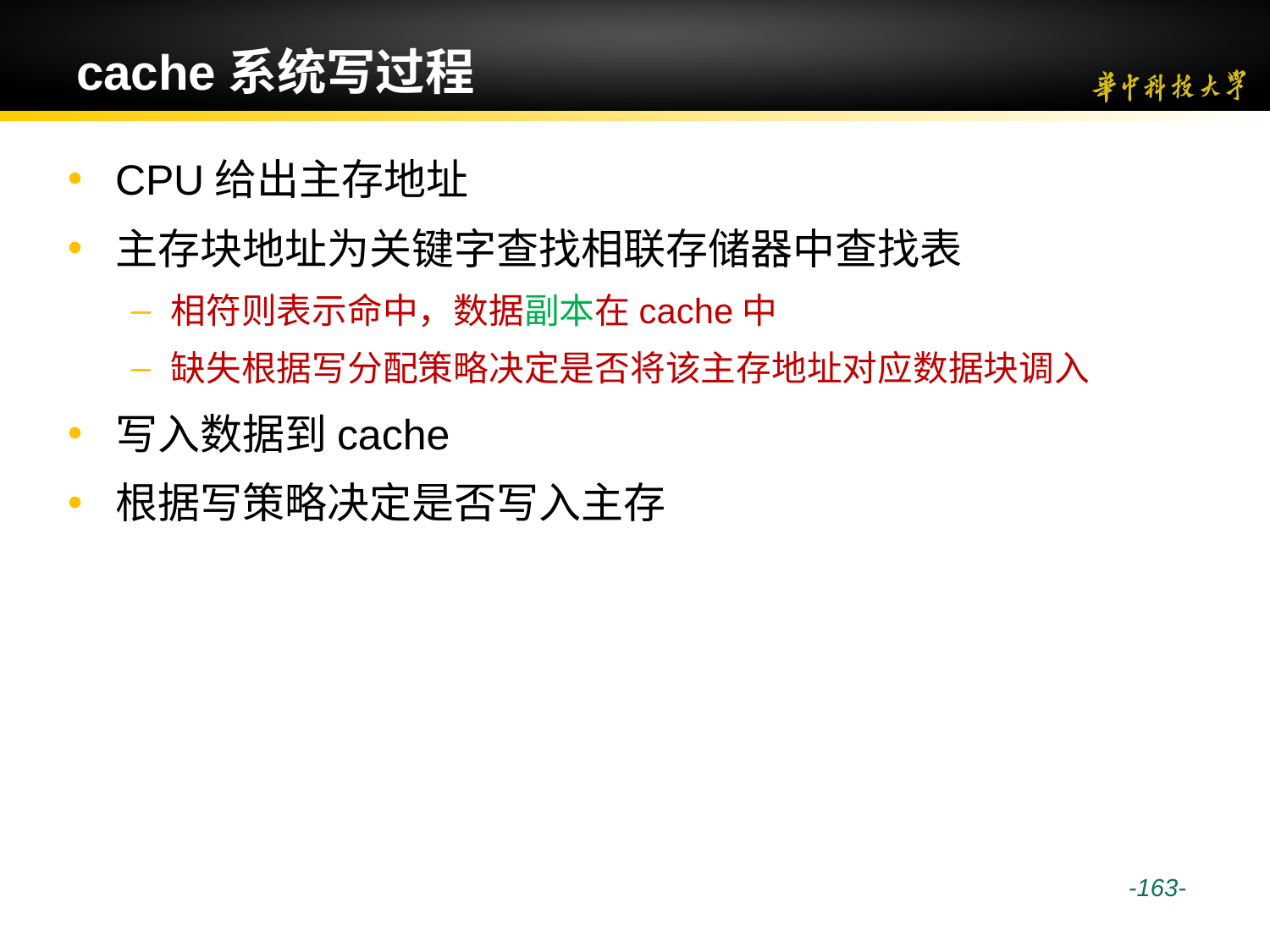

# cache系统写过程
CPU给出主存地址
主存块地址为关键字查找相联存储器中查找表
相符则表示命中，数据副本在cache中
缺失根据写分配策略决定是否将该主存地址对应数据块调入
写入数据到cache
根据写策略决定是否写入主存
 -163-